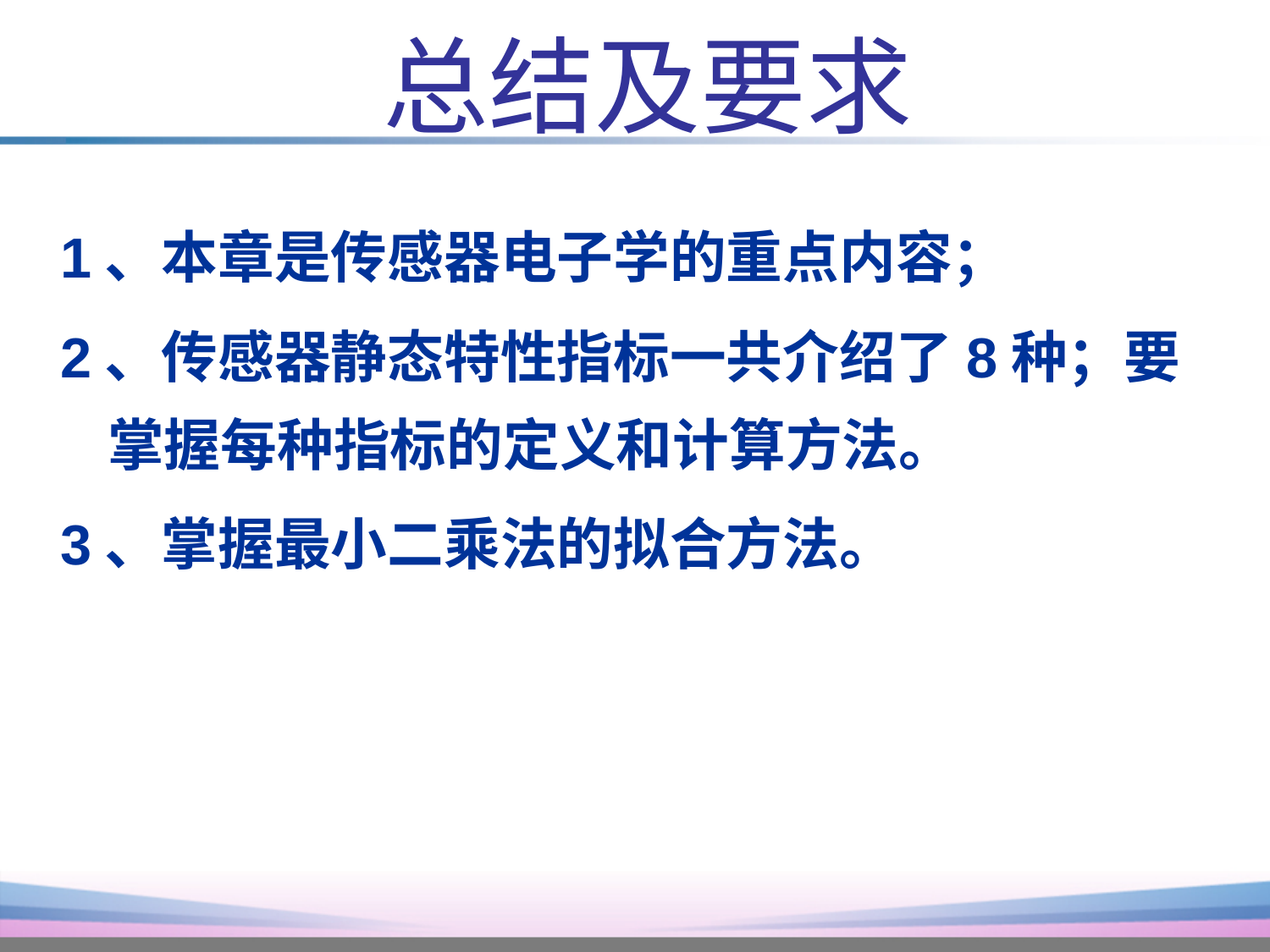

# 总结及要求
1、本章是传感器电子学的重点内容；
2、传感器静态特性指标一共介绍了8种；要掌握每种指标的定义和计算方法。
3、掌握最小二乘法的拟合方法。